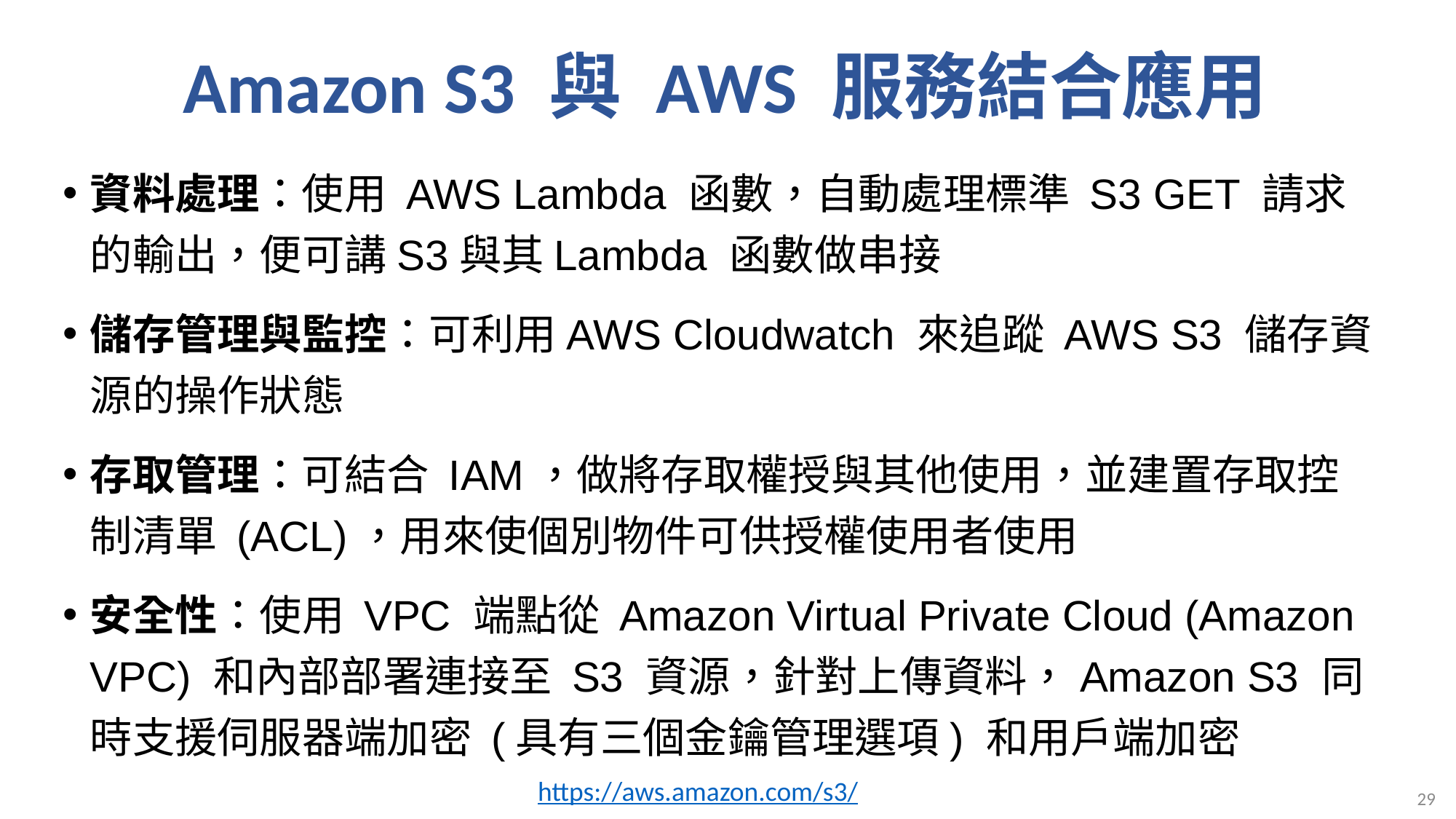

# Amazon S3 與 AWS 服務結合應用
資料處理：使用 AWS Lambda 函數，自動處理標準 S3 GET 請求的輸出，便可講S3與其Lambda 函數做串接
儲存管理與監控：可利用AWS Cloudwatch 來追蹤 AWS S3 儲存資源的操作狀態
存取管理：可結合 IAM，做將存取權授與其他使用，並建置存取控制清單 (ACL)，用來使個別物件可供授權使用者使用
安全性：使用 VPC 端點從 Amazon Virtual Private Cloud (Amazon VPC) 和內部部署連接至 S3 資源，針對上傳資料，Amazon S3 同時支援伺服器端加密 (具有三個金鑰管理選項) 和用戶端加密

https://aws.amazon.com/s3/
29